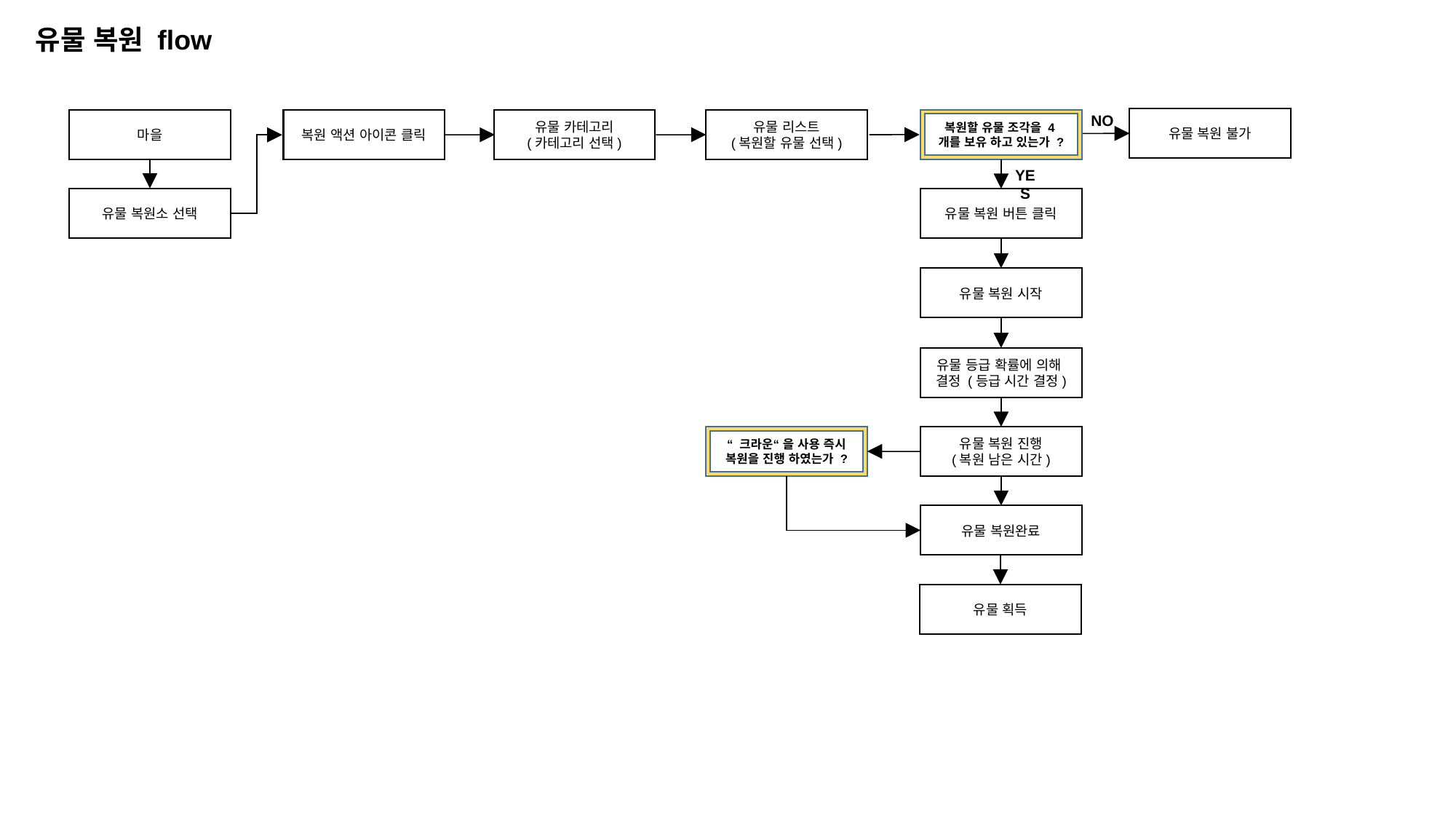

유물 복원 flow
NO
유물 복원 불가
복원할 유물 조각을 4개를 보유 하고 있는가 ?
유물 카테고리
(카테고리 선택)
유물 리스트
(복원할 유물 선택)
복원 액션 아이콘 클릭
마을
YES
유물 복원소 선택
유물 복원 버튼 클릭
유물 복원 시작
유물 등급 확률에 의해  결정 (등급 시간 결정)
“ 크라운“ 을 사용 즉시 복원을 진행 하였는가 ?
유물 복원 진행
(복원 남은 시간)
유물 복원완료
유물 획득